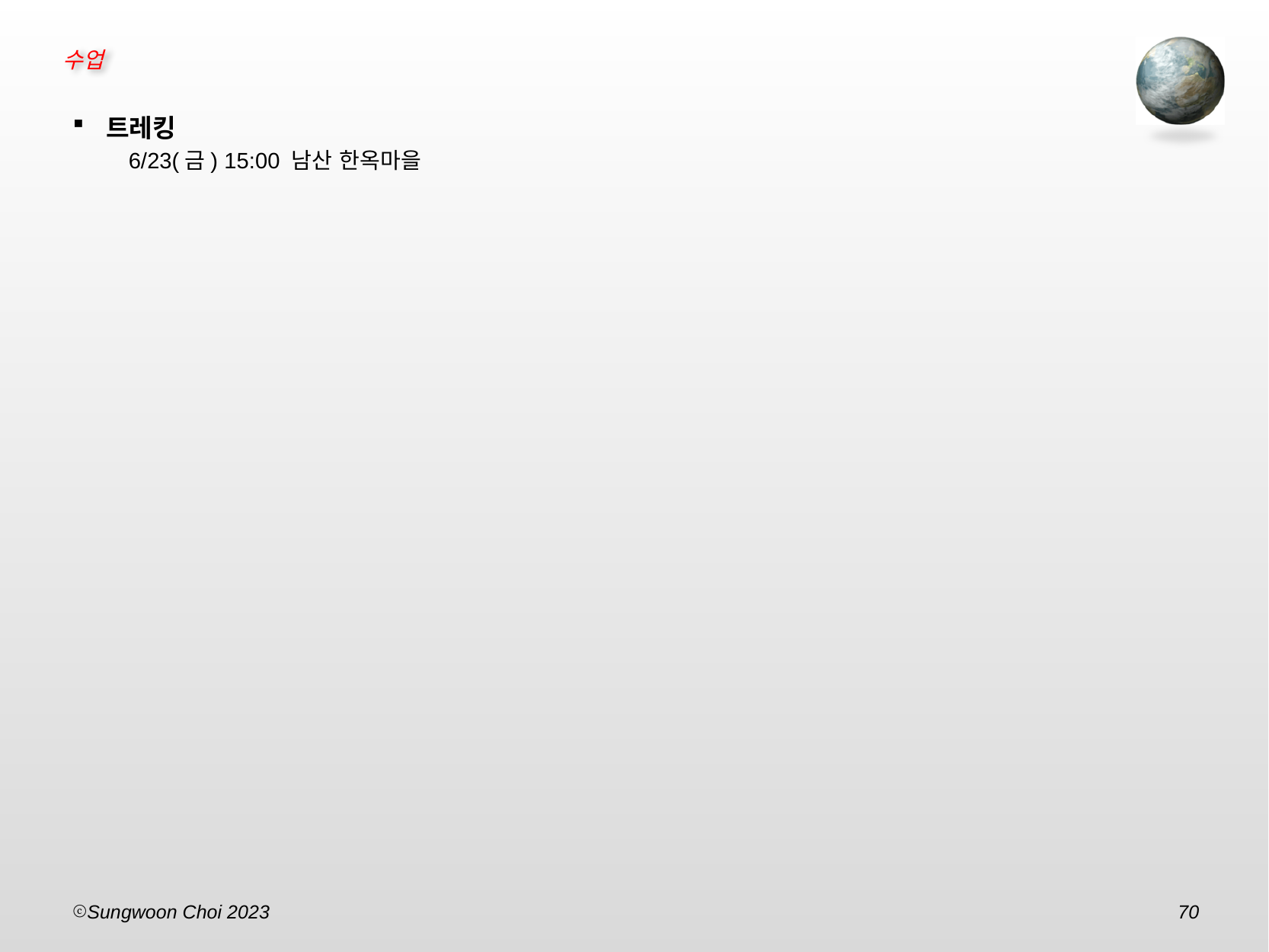

트레킹
6/23(금) 15:00 남산 한옥마을
Sungwoon Choi 2023
70